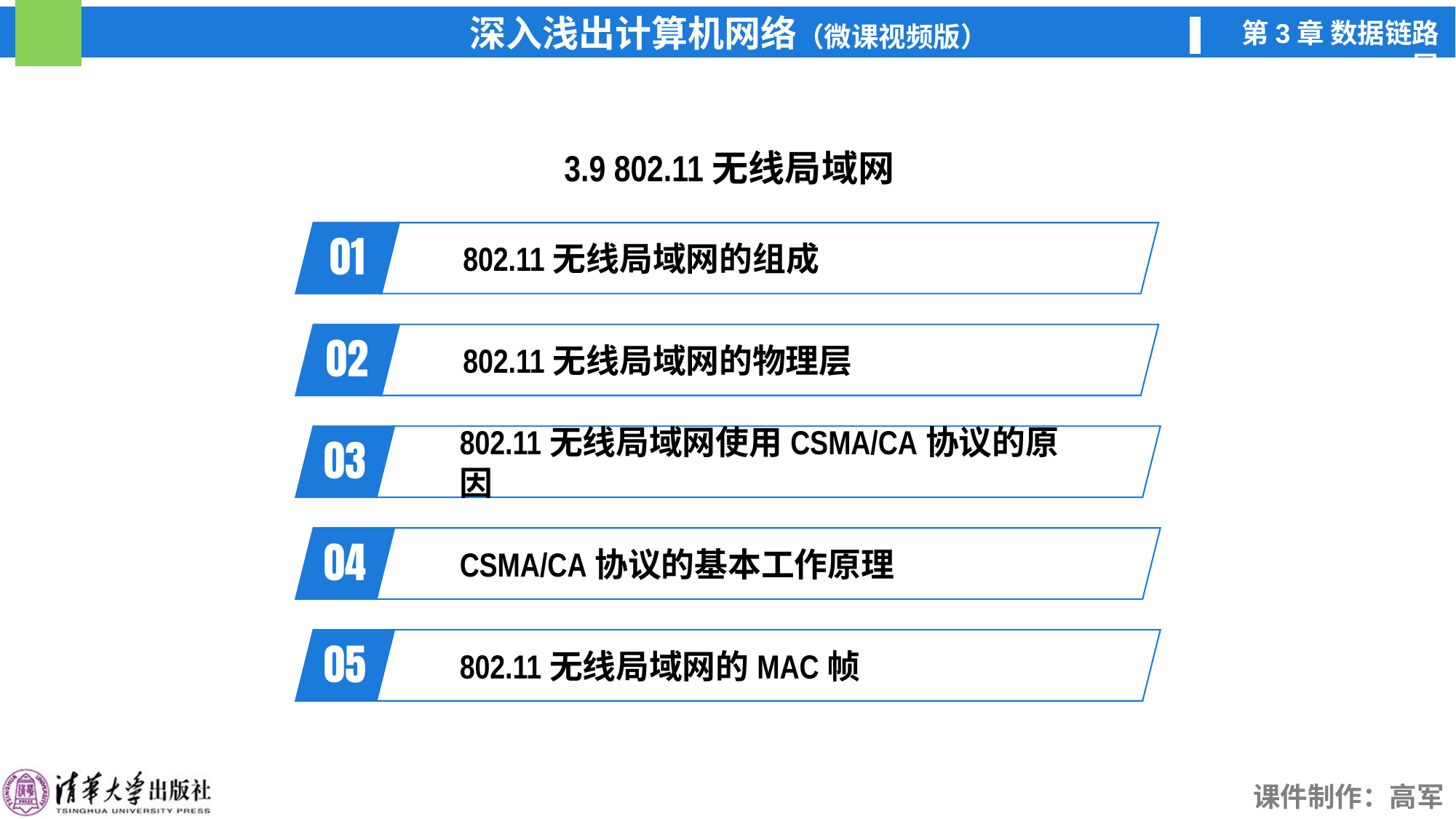

3.9 802.11无线局域网
01
802.11无线局域网的组成
02
802.11无线局域网的物理层
03
802.11无线局域网使用CSMA/CA协议的原因
04
CSMA/CA协议的基本工作原理
05
802.11无线局域网的MAC帧